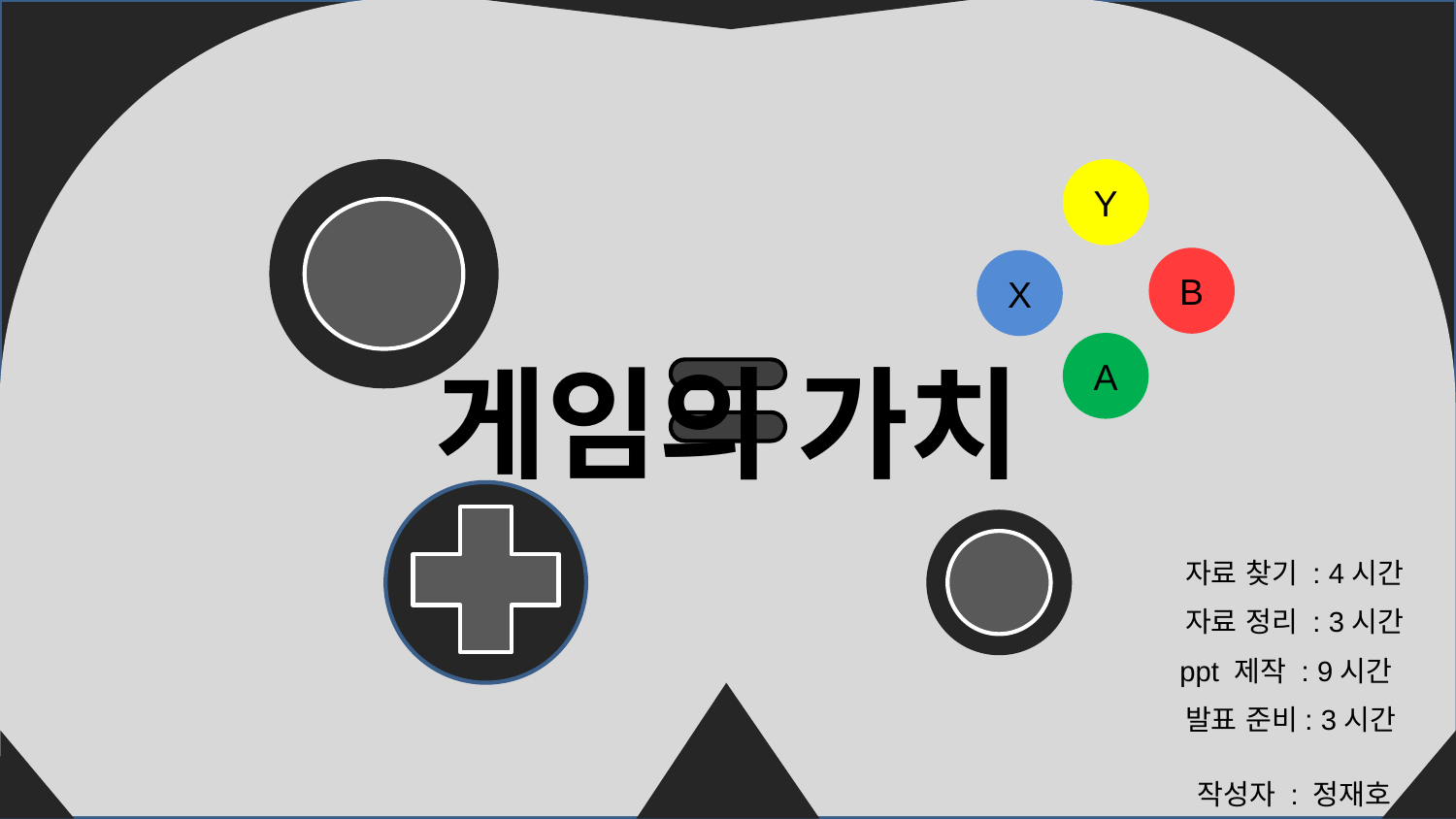

# 게임의 가치
자료 찾기 : 4시간
자료 정리 : 3시간
ppt 제작 : 9시간
발표 준비: 3시간
작성자 : 정재호